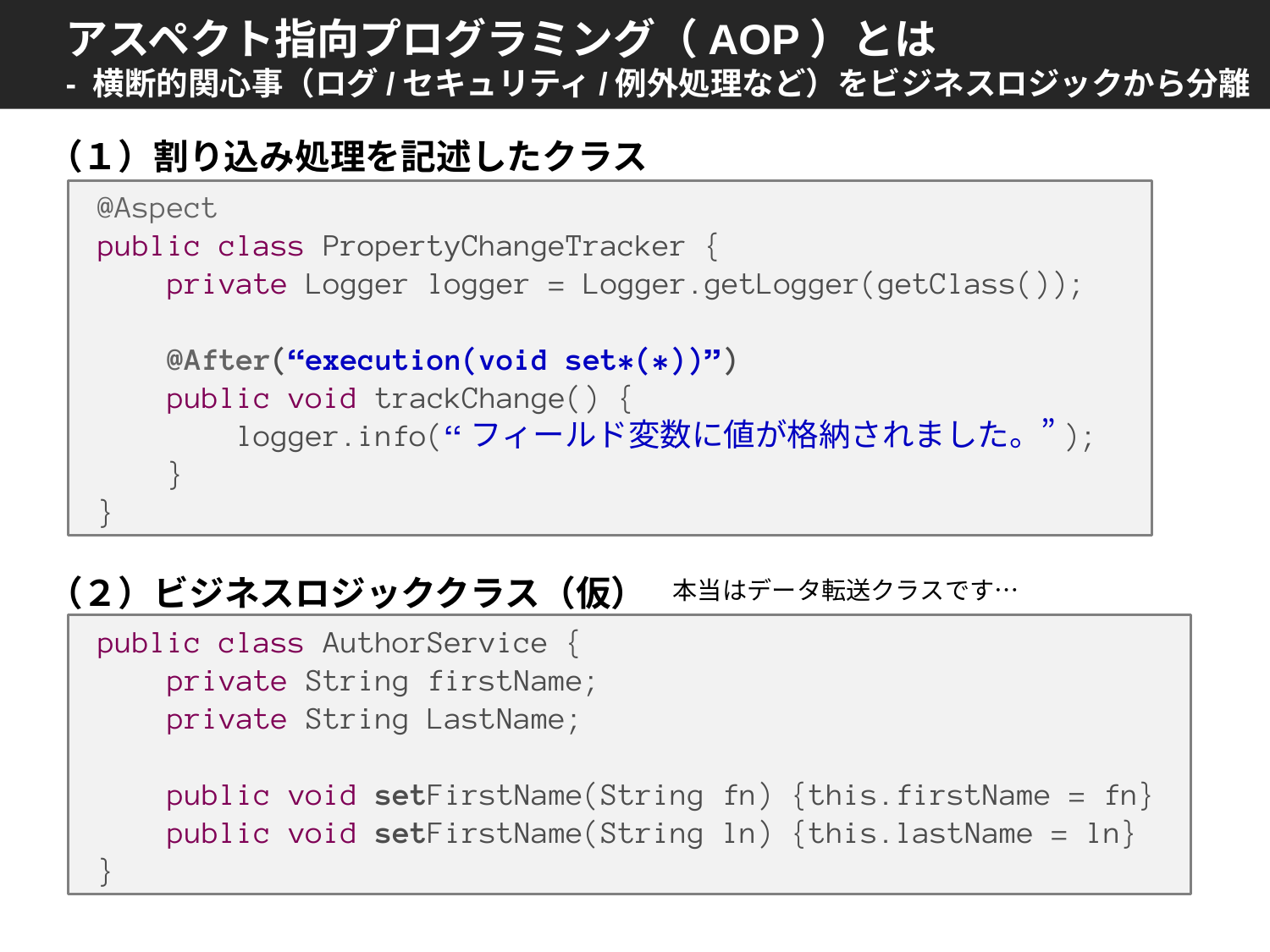

アスペクト指向プログラミング（AOP）とは
- 横断的関心事（ログ/セキュリティ/例外処理など）をビジネスロジックから分離
（１）割り込み処理を記述したクラス
 @Aspect
 public class PropertyChangeTracker {
     private Logger logger = Logger.getLogger(getClass());

     @After(“execution(void set*(*))”)
     public void trackChange() {
         logger.info(“フィールド変数に値が格納されました。”);
     }
 }
（２）ビジネスロジッククラス（仮）
本当はデータ転送クラスです…
 public class AuthorService {
     private String firstName;
     private String LastName;

     public void setFirstName(String fn) {this.firstName = fn}
     public void setFirstName(String ln) {this.lastName = ln}
 }